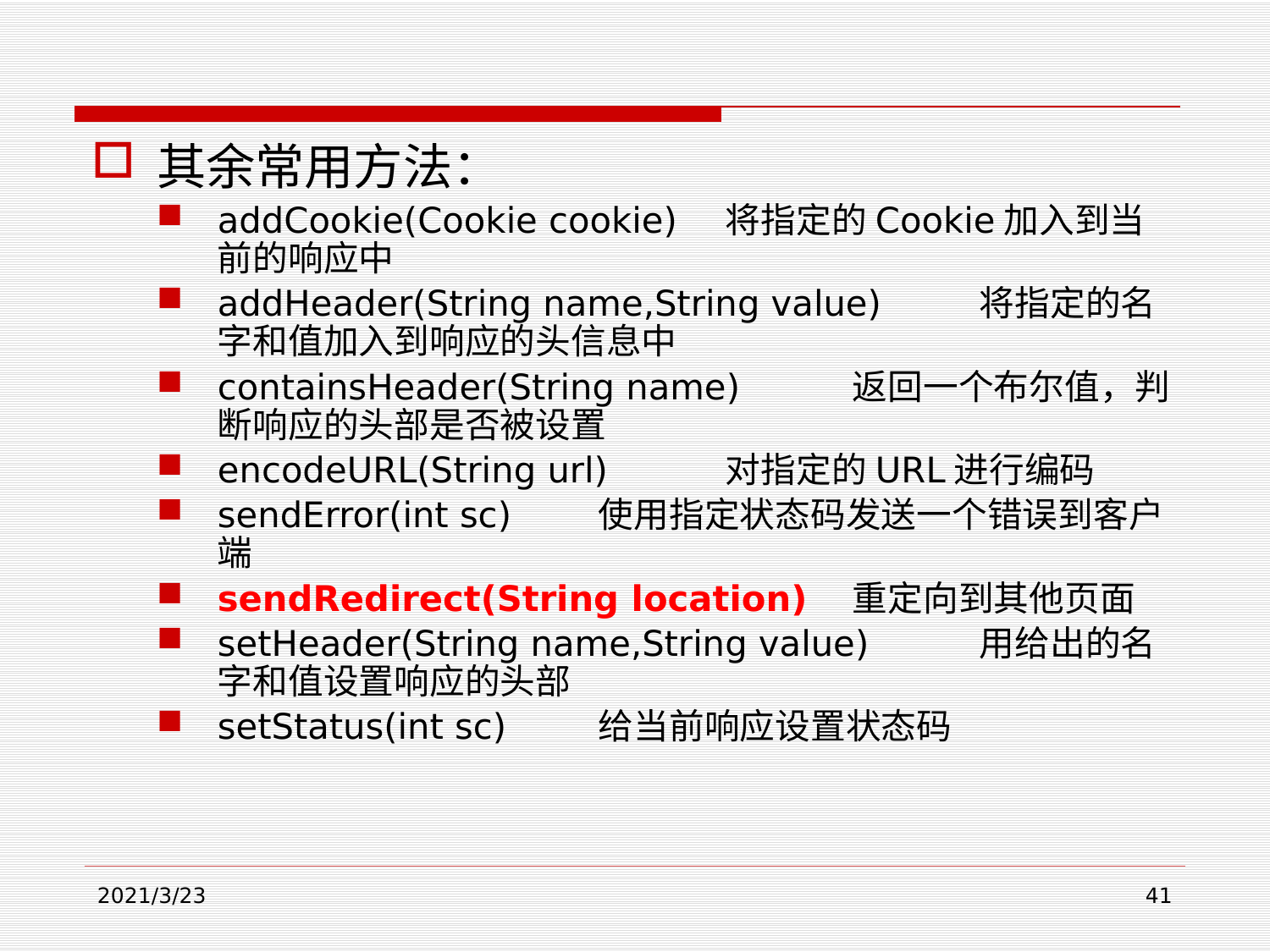

其余常用方法：
addCookie(Cookie cookie)	将指定的Cookie加入到当前的响应中
addHeader(String name,String value)	将指定的名字和值加入到响应的头信息中
containsHeader(String name)	返回一个布尔值，判断响应的头部是否被设置
encodeURL(String url)	对指定的URL进行编码
sendError(int sc)	使用指定状态码发送一个错误到客户端
sendRedirect(String location)	重定向到其他页面
setHeader(String name,String value)	用给出的名字和值设置响应的头部
setStatus(int sc)	给当前响应设置状态码
2021/3/23
41